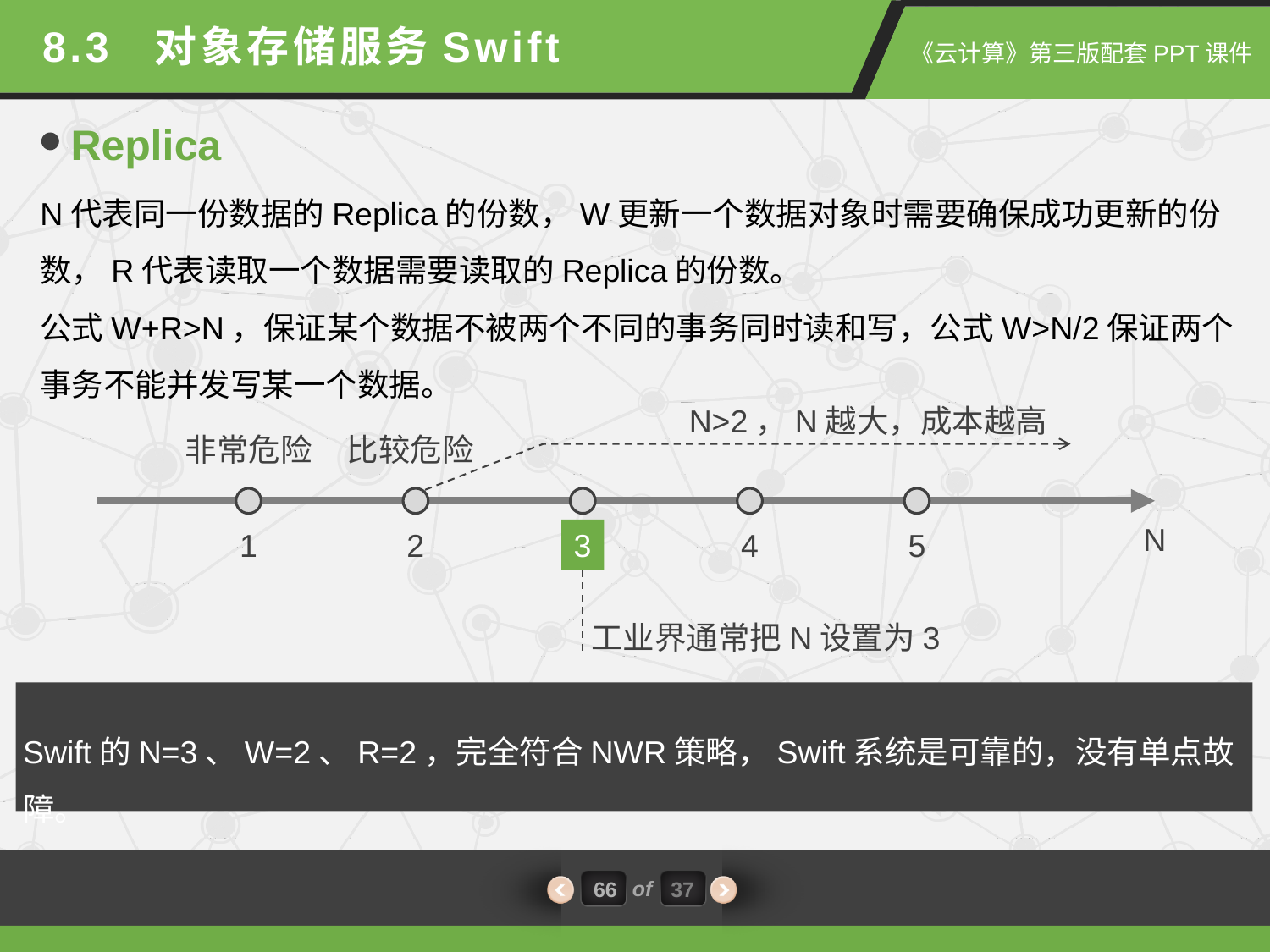

8.3  对象存储服务Swift
Replica

N代表同一份数据的Replica的份数，W更新一个数据对象时需要确保成功更新的份数，R代表读取一个数据需要读取的Replica的份数。
公式W+R>N，保证某个数据不被两个不同的事务同时读和写，公式W>N/2保证两个事务不能并发写某一个数据。
N>2，N越大，成本越高
非常危险
比较危险

N
1
2
3
4
5
工业界通常把N设置为3

Swift的N=3、W=2、R=2，完全符合NWR策略，Swift系统是可靠的，没有单点故障。
66